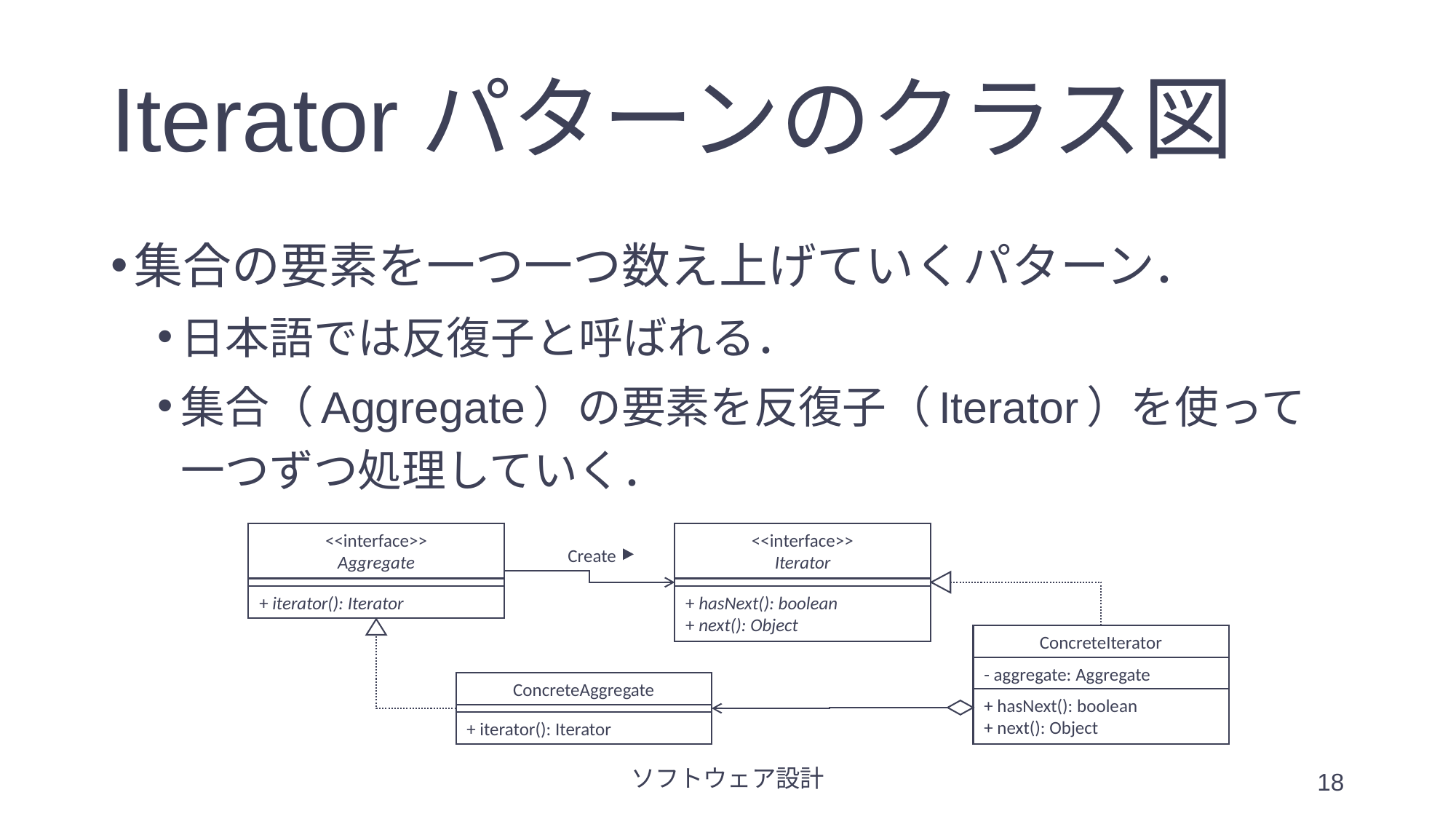

# Iteratorパターンのクラス図
集合の要素を一つ一つ数え上げていくパターン．
日本語では反復子と呼ばれる．
集合（Aggregate）の要素を反復子（Iterator）を使って一つずつ処理していく．
<<interface>>
Iterator

+ hasNext(): boolean
+ next(): Object
<<interface>>
Aggregate

+ iterator(): Iterator
Create

ConcreteIterator
- aggregate: Aggregate
+ hasNext(): boolean
+ next(): Object
ConcreteAggregate

+ iterator(): Iterator

ソフトウェア設計
18